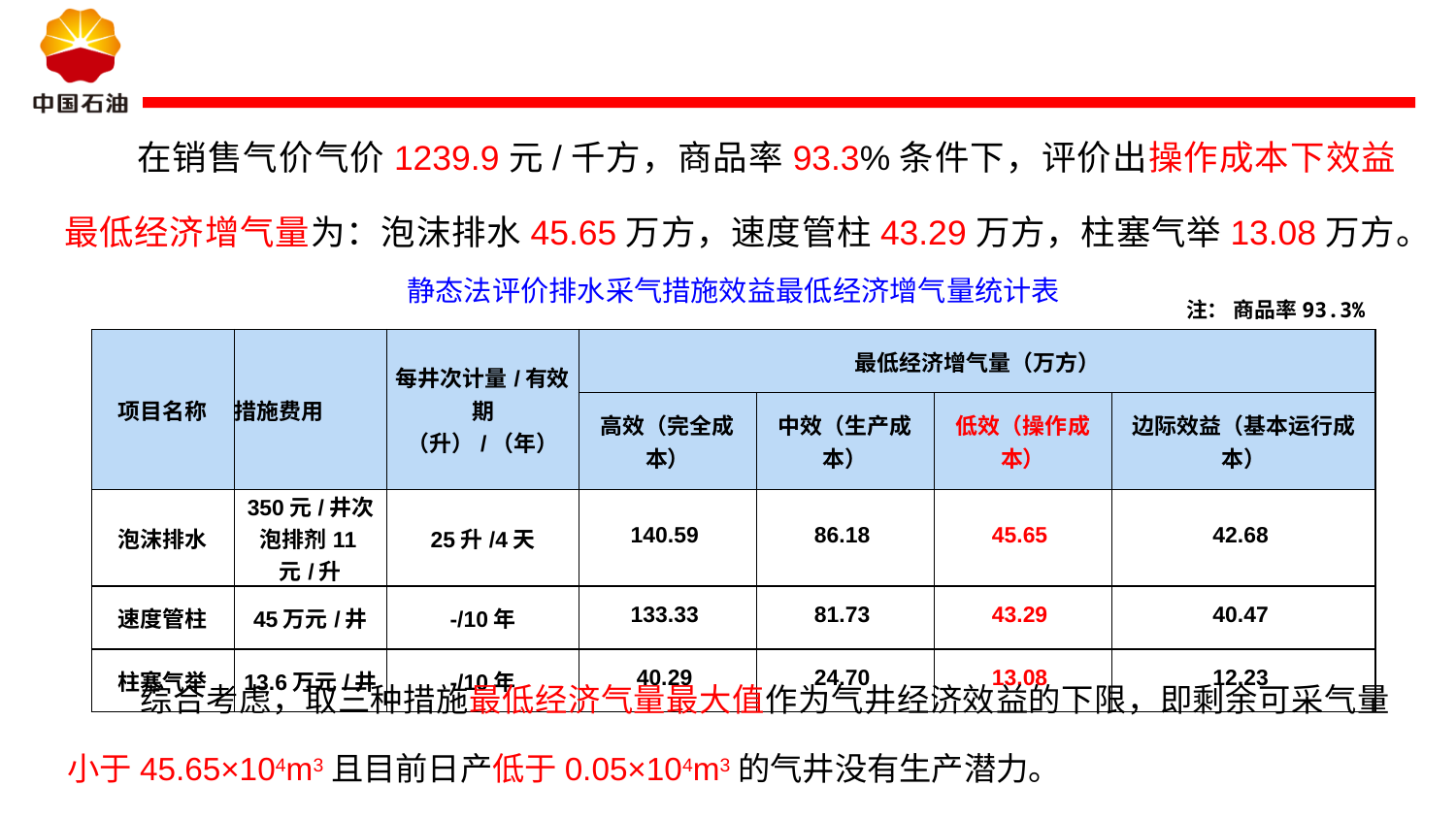

在销售气价气价1239.9元/千方，商品率93.3%条件下，评价出操作成本下效益最低经济增气量为：泡沫排水45.65万方，速度管柱43.29万方，柱塞气举13.08万方。
静态法评价排水采气措施效益最低经济增气量统计表
注： 商品率93.3%
| 项目名称 | 措施费用 | 每井次计量/有效期 （升）/（年） | 最低经济增气量（万方） |  |  |  |
| --- | --- | --- | --- | --- | --- | --- |
|  |  |  | 高效（完全成本） | 中效（生产成本） | 低效（操作成本） | 边际效益（基本运行成本） |
| 泡沫排水 | 350元/井次 泡排剂11元/升 | 25升/4天 | 140.59 | 86.18 | 45.65 | 42.68 |
| 速度管柱 | 45万元/井 | -/10年 | 133.33 | 81.73 | 43.29 | 40.47 |
| 柱塞气举 | 13.6万元/井 | -/10年 | 40.29 | 24.70 | 13.08 | 12.23 |
综合考虑，取三种措施最低经济气量最大值作为气井经济效益的下限，即剩余可采气量小于45.65×104m3且目前日产低于0.05×104m3的气井没有生产潜力。